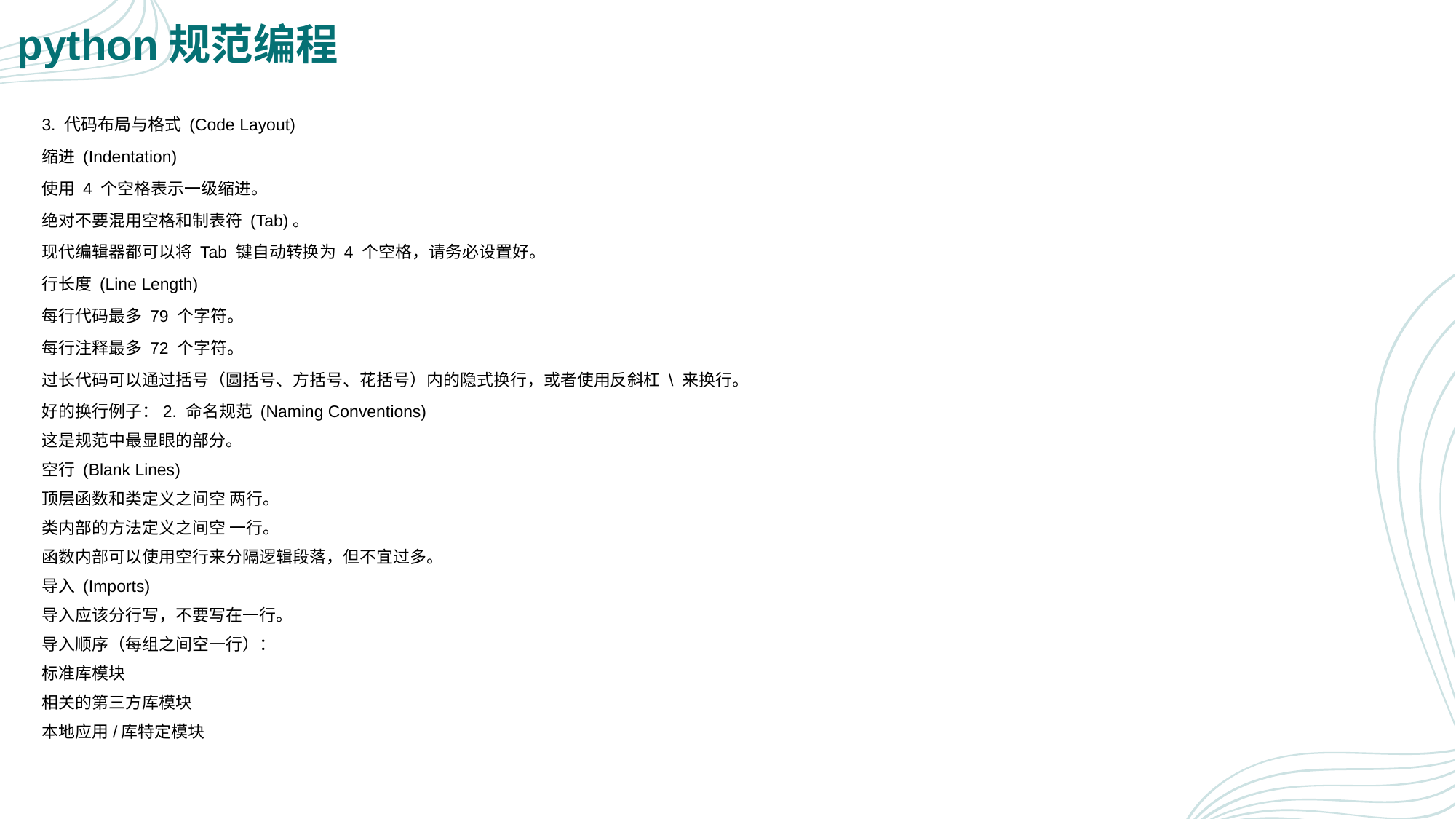

# python规范编程
3. 代码布局与格式 (Code Layout)
缩进 (Indentation)
使用 4 个空格表示一级缩进。
绝对不要混用空格和制表符 (Tab)。
现代编辑器都可以将 Tab 键自动转换为 4 个空格，请务必设置好。
行长度 (Line Length)
每行代码最多 79 个字符。
每行注释最多 72 个字符。
过长代码可以通过括号（圆括号、方括号、花括号）内的隐式换行，或者使用反斜杠 \ 来换行。
好的换行例子：2. 命名规范 (Naming Conventions)
这是规范中最显眼的部分。
空行 (Blank Lines)
顶层函数和类定义之间空 两行。
类内部的方法定义之间空 一行。
函数内部可以使用空行来分隔逻辑段落，但不宜过多。
导入 (Imports)
导入应该分行写，不要写在一行。
导入顺序（每组之间空一行）：
标准库模块
相关的第三方库模块
本地应用/库特定模块